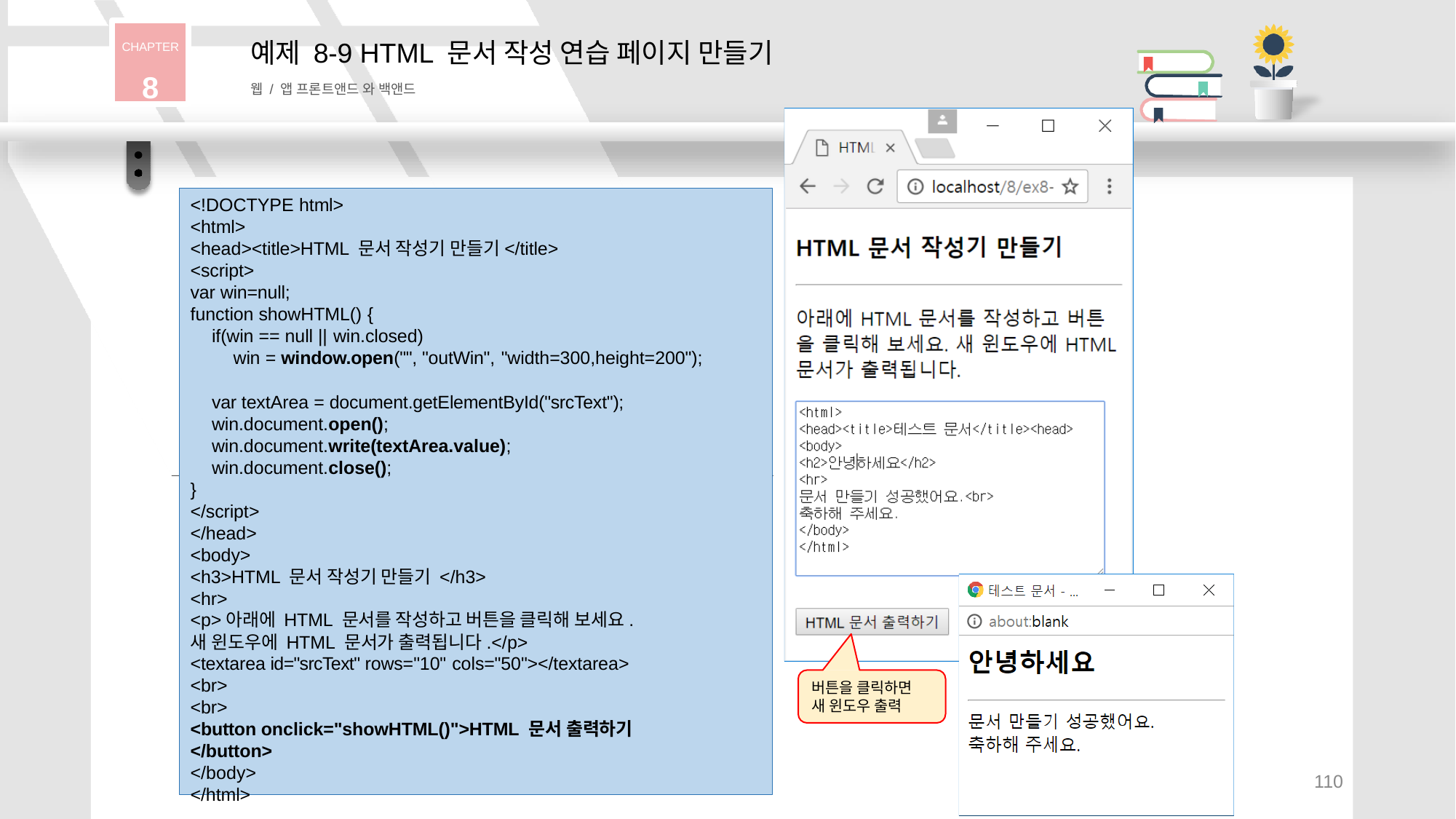

CHAPTER

8

# 예제 8-9 HTML 문서 작성 연습 페이지 만들기

웹 / 앱 프론트앤드 와 백앤드

<!DOCTYPE html>
<html>
<head><title>HTML 문서 작성기 만들기</title>
<script>
var win=null;
function showHTML() {
if(win == null || win.closed)
win = window.open("", "outWin", "width=300,height=200");

var textArea = document.getElementById("srcText");  win.document.open();  win.document.write(textArea.value);  win.document.close();
}
</script>
</head>
<body>
<h3>HTML 문서 작성기 만들기 </h3>
<hr>
<p>아래에 HTML 문서를 작성하고 버튼을 클릭해 보세요.
새 윈도우에 HTML 문서가 출력됩니다.</p>
<textarea id="srcText" rows="10" cols="50"></textarea>
<br>
<br>
<button onclick="showHTML()">HTML 문서 출력하기</button>
</body>
</html>

버튼을 클릭하면
새 윈도우 출력
110